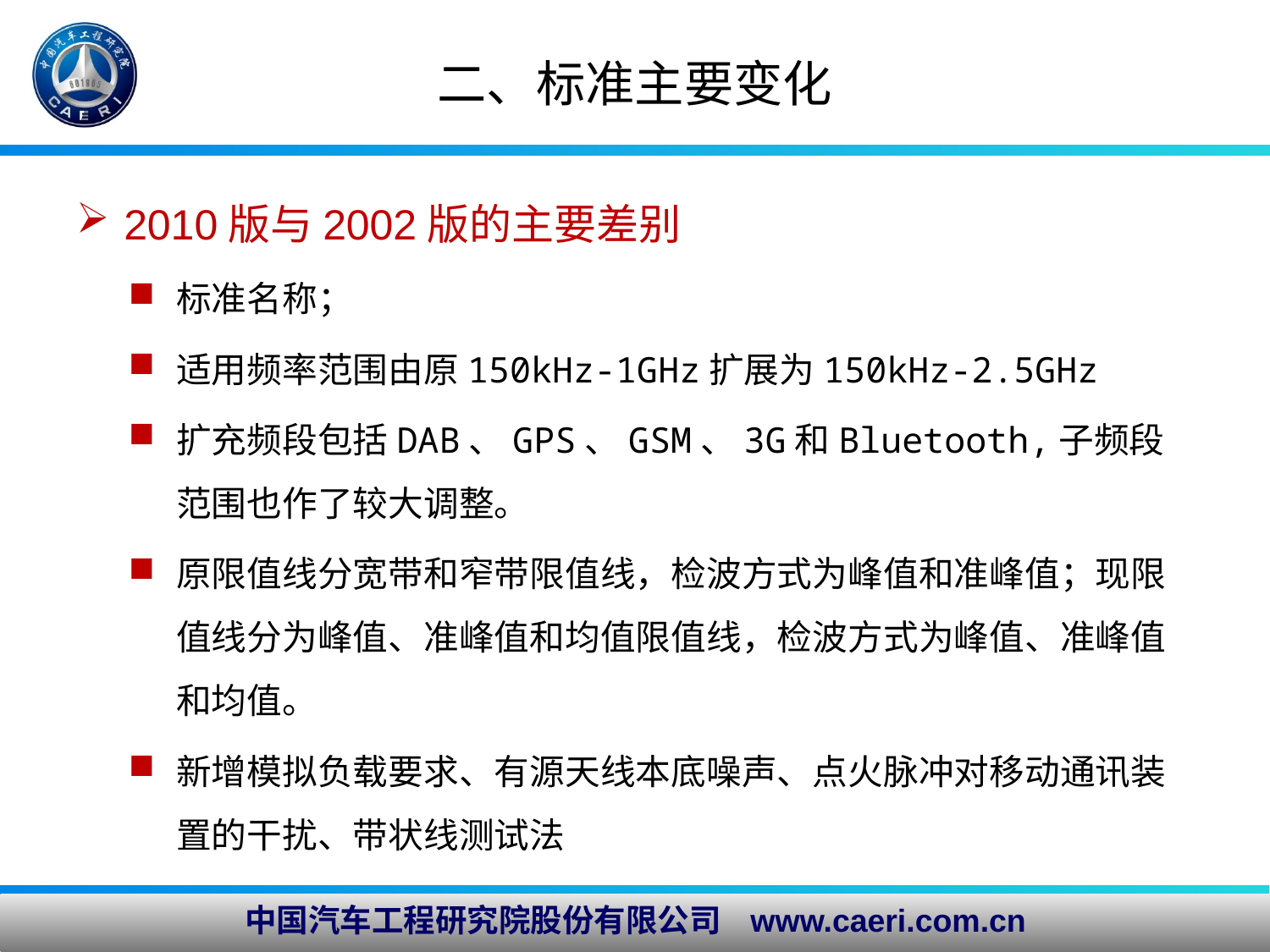

二、标准主要变化
2010版与2002版的主要差别
标准名称；
适用频率范围由原150kHz-1GHz扩展为150kHz-2.5GHz
扩充频段包括DAB、GPS、GSM、3G和Bluetooth,子频段范围也作了较大调整。
原限值线分宽带和窄带限值线，检波方式为峰值和准峰值；现限值线分为峰值、准峰值和均值限值线，检波方式为峰值、准峰值和均值。
新增模拟负载要求、有源天线本底噪声、点火脉冲对移动通讯装置的干扰、带状线测试法